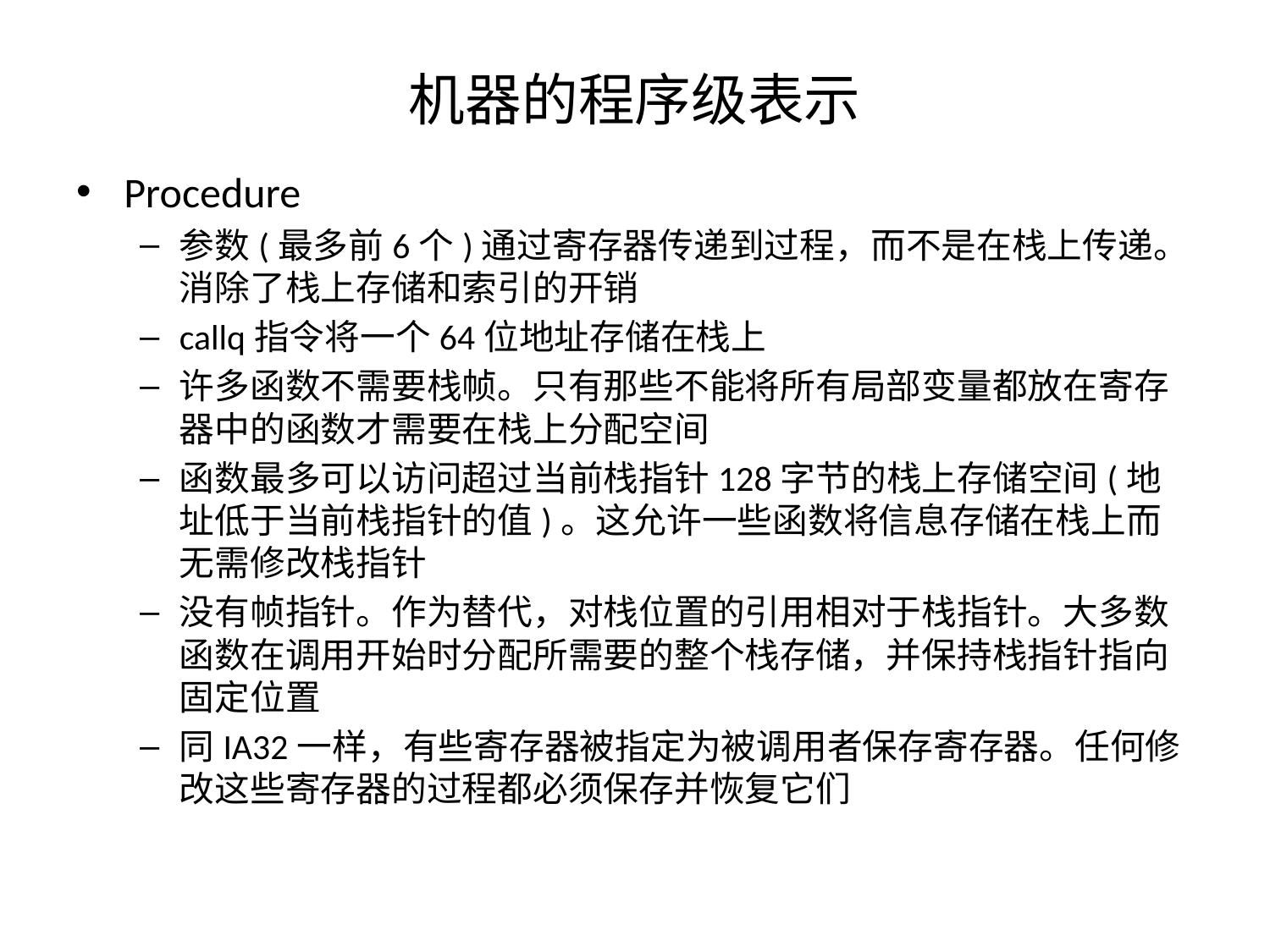

# 机器的程序级表示
Procedure
参数(最多前6个)通过寄存器传递到过程，而不是在栈上传递。消除了栈上存储和索引的开销
callq指令将一个64位地址存储在栈上
许多函数不需要栈帧。只有那些不能将所有局部变量都放在寄存器中的函数才需要在栈上分配空间
函数最多可以访问超过当前栈指针128字节的栈上存储空间(地址低于当前栈指针的值)。这允许一些函数将信息存储在栈上而无需修改栈指针
没有帧指针。作为替代，对栈位置的引用相对于栈指针。大多数函数在调用开始时分配所需要的整个栈存储，并保持栈指针指向固定位置
同IA32一样，有些寄存器被指定为被调用者保存寄存器。任何修改这些寄存器的过程都必须保存并恢复它们